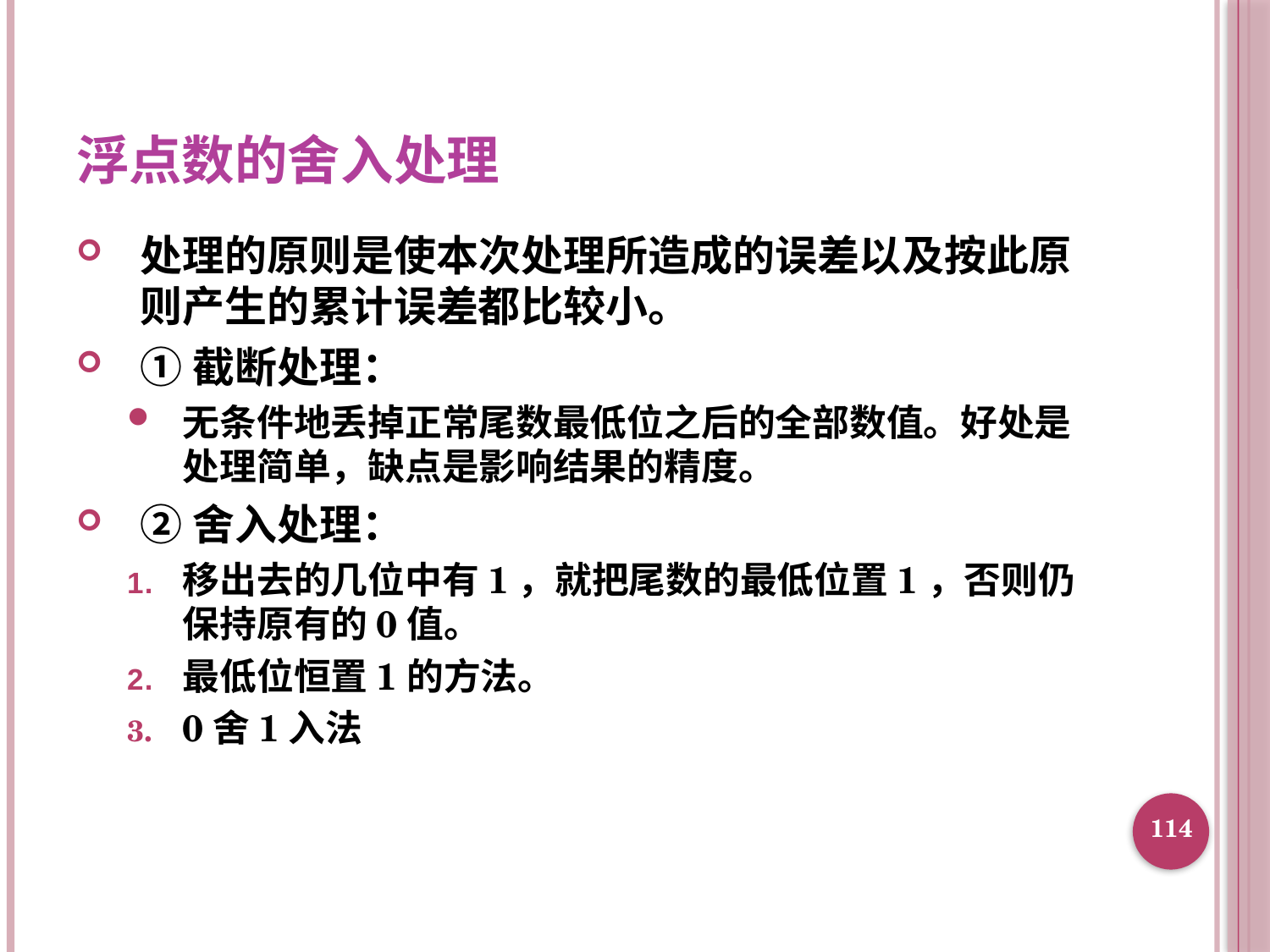

浮点数的舍入处理
处理的原则是使本次处理所造成的误差以及按此原则产生的累计误差都比较小。
①截断处理：
无条件地丢掉正常尾数最低位之后的全部数值。好处是处理简单，缺点是影响结果的精度。
②舍入处理：
移出去的几位中有1，就把尾数的最低位置1，否则仍保持原有的0值。
最低位恒置1的方法。
0舍1入法
114